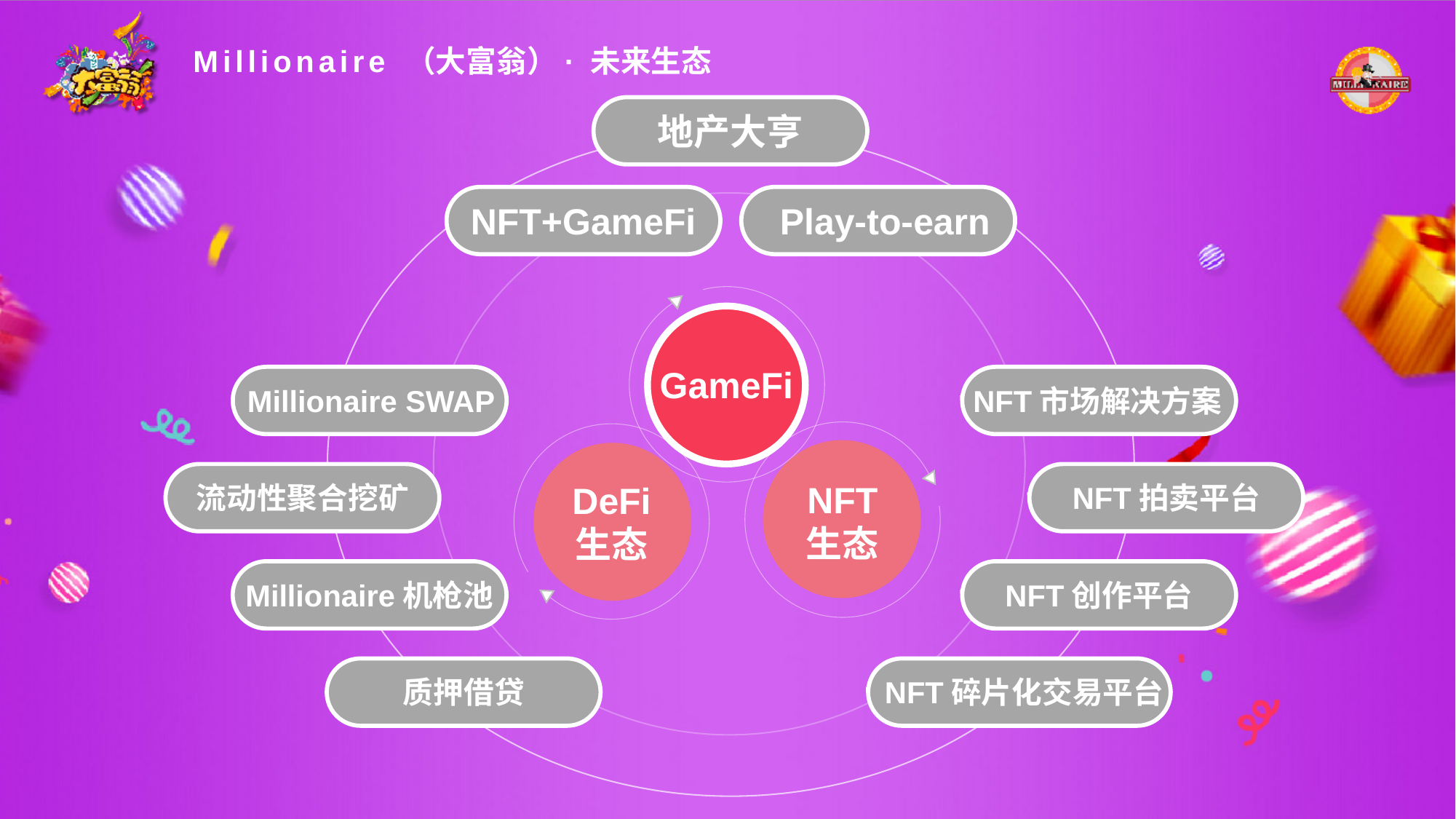

Millionaire （大富翁）· 未来生态

地产大亨

NFT+GameFi

Play-to-earn

GameFi

NFT
生态
DeFi
生态

Millionaire SWAP

NFT市场解决方案

NFT拍卖平台

NFT创作平台

NFT碎片化交易平台

流动性聚合挖矿

Millionaire机枪池

质押借贷